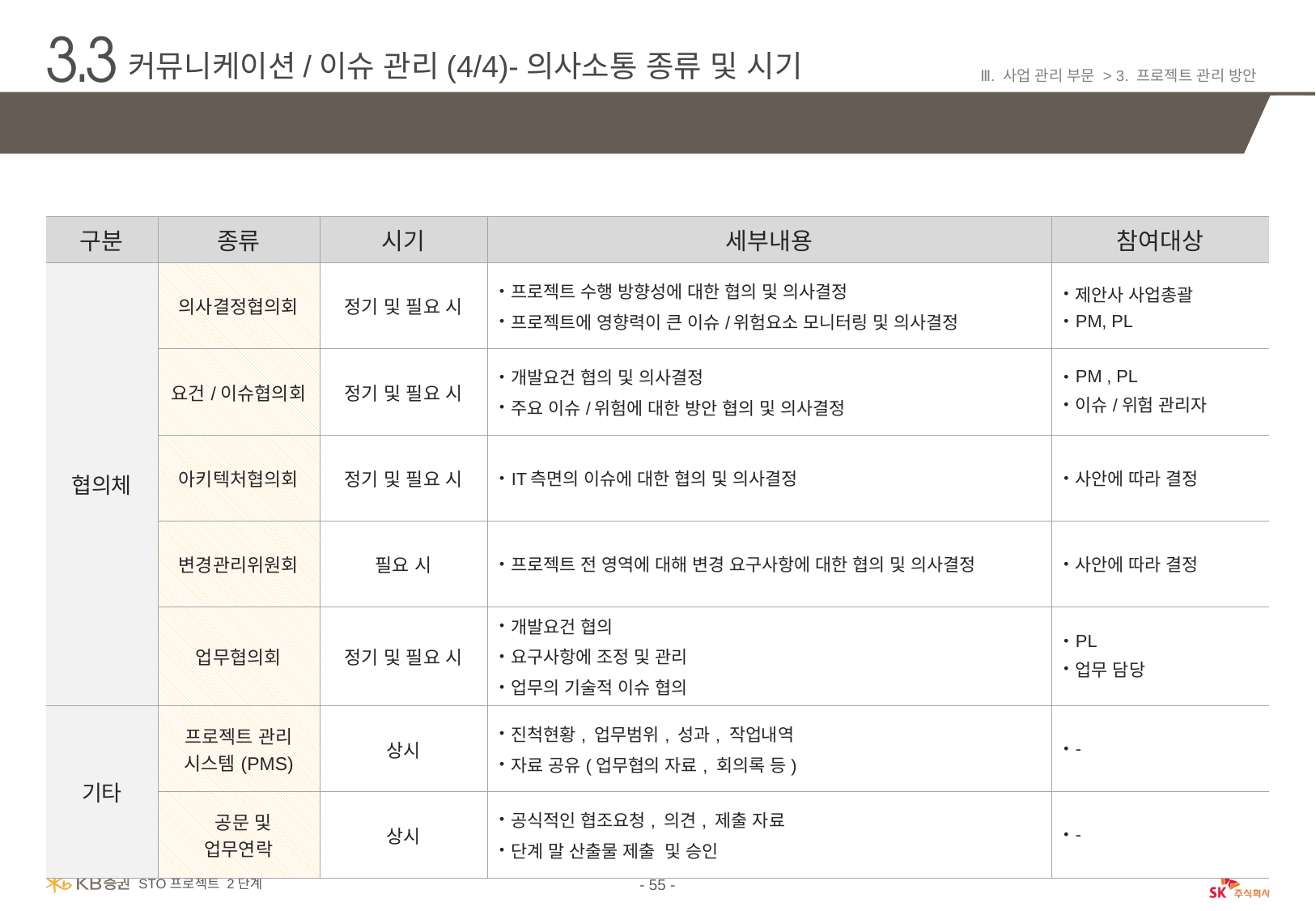

3.3
커뮤니케이션/이슈 관리(4/4)-의사소통 종류 및 시기
Ⅲ. 사업 관리 부문 > 3. 프로젝트 관리 방안
협의체, Workshop, 업무보고, 검토회의를 통한 원활한 의사소통과 협업 도출
| 구분 | 종류 | 시기 | 세부내용 | 참여대상 |
| --- | --- | --- | --- | --- |
| 협의체 | 의사결정협의회 | 정기 및 필요 시 | 프로젝트 수행 방향성에 대한 협의 및 의사결정 프로젝트에 영향력이 큰 이슈/위험요소 모니터링 및 의사결정 | 제안사 사업총괄 PM, PL |
|  | 요건/이슈협의회 | 정기 및 필요 시 | 개발요건 협의 및 의사결정 주요 이슈/위험에 대한 방안 협의 및 의사결정 | PM , PL 이슈/위험 관리자 |
|  | 아키텍처협의회 | 정기 및 필요 시 | IT측면의 이슈에 대한 협의 및 의사결정 | 사안에 따라 결정 |
|  | 변경관리위원회 | 필요 시 | 프로젝트 전 영역에 대해 변경 요구사항에 대한 협의 및 의사결정 | 사안에 따라 결정 |
|  | 업무협의회 | 정기 및 필요 시 | 개발요건 협의 요구사항에 조정 및 관리 업무의 기술적 이슈 협의 | PL 업무 담당 |
| 기타 | 프로젝트 관리 시스템(PMS) | 상시 | 진척현황, 업무범위, 성과, 작업내역 자료 공유(업무협의 자료, 회의록 등) | - |
|  | 공문 및 업무연락 | 상시 | 공식적인 협조요청, 의견, 제출 자료 단계 말 산출물 제출 및 승인 | - |